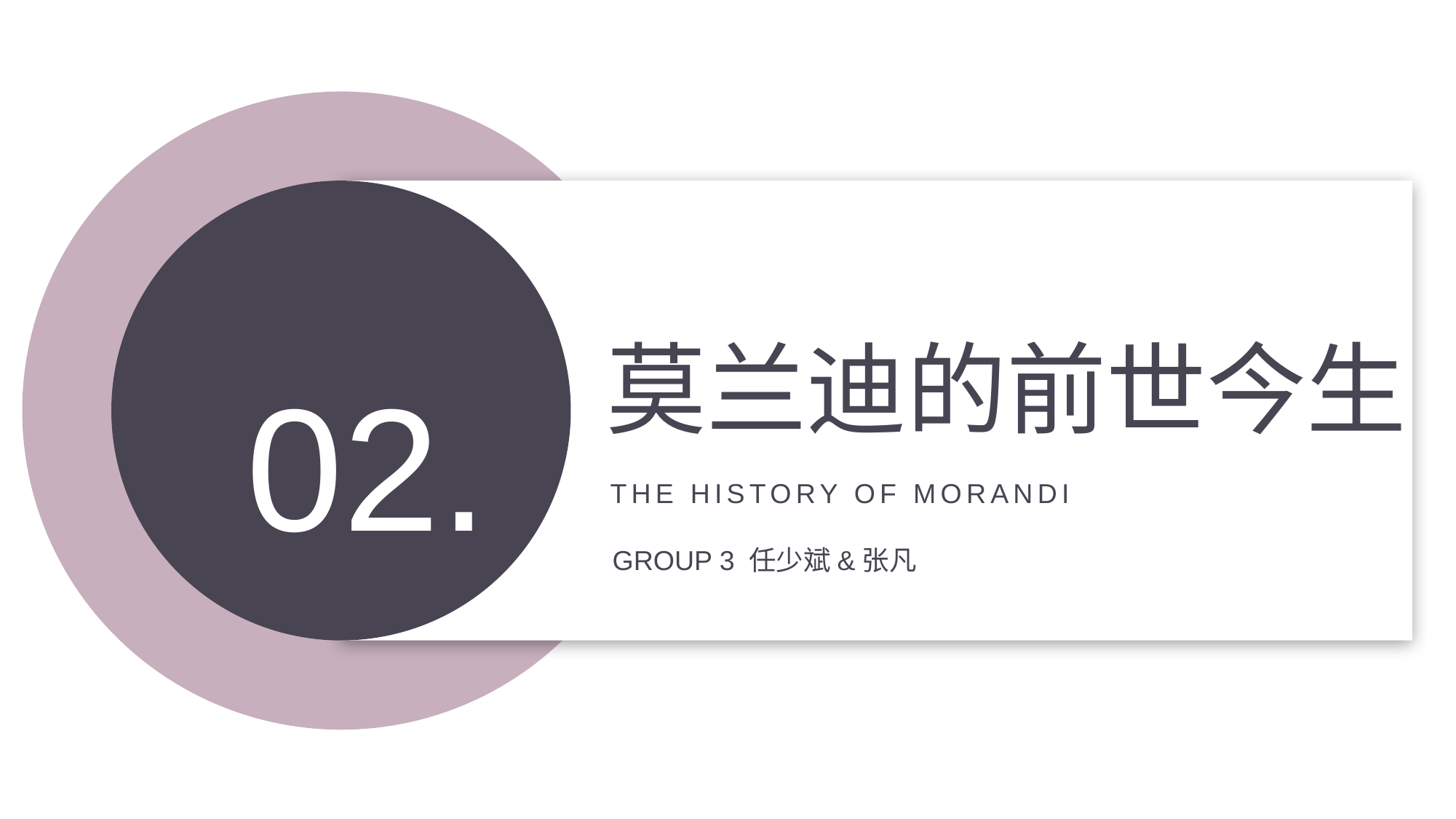

02.
莫兰迪的前世今生
THE HISTORY OF MORANDI
Group 3 任少斌&张凡